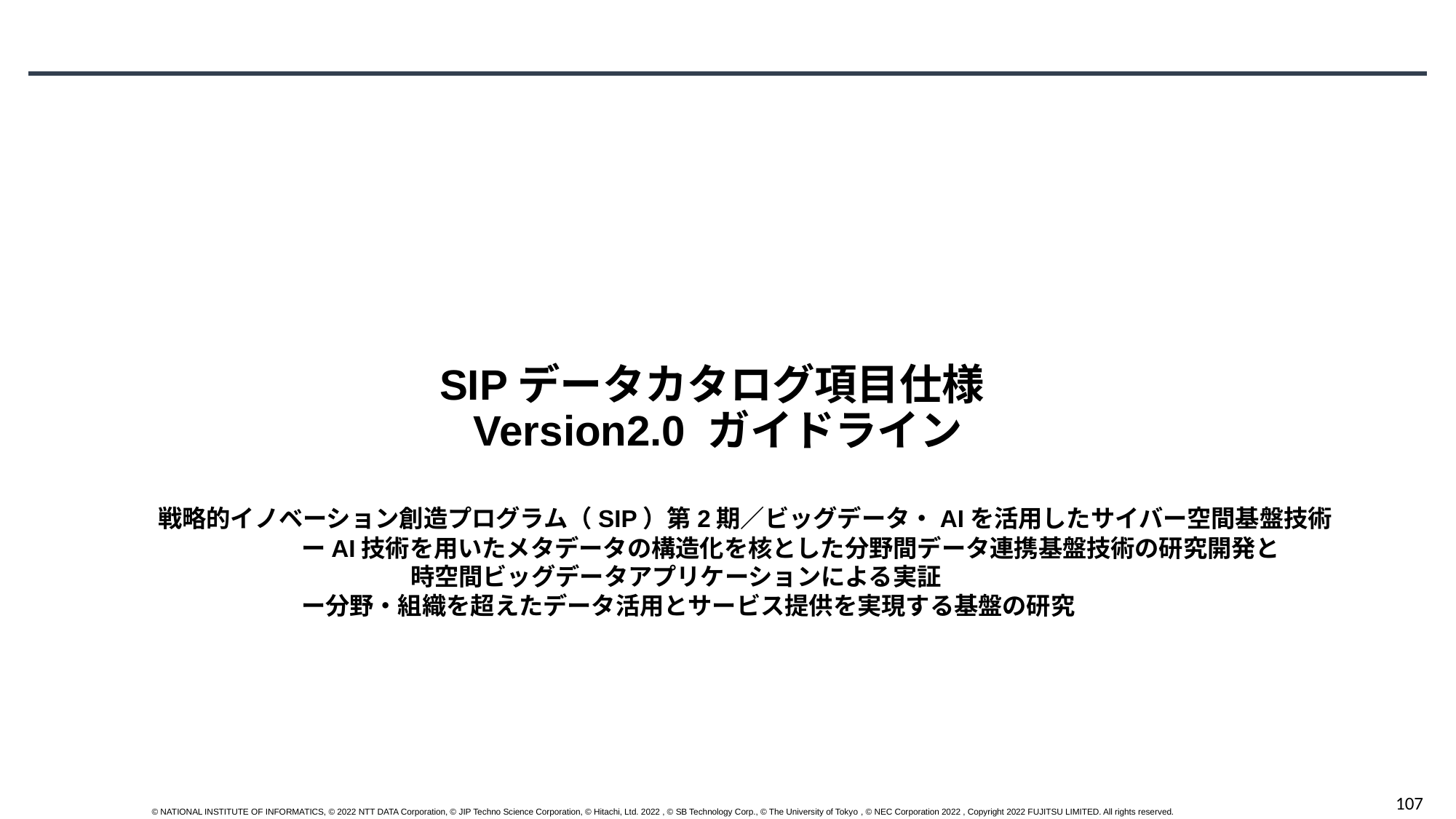

SIPデータカタログ項目仕様
 Version2.0 ガイドライン
戦略的イノベーション創造プログラム（SIP）第2期／ビッグデータ・AIを活用したサイバー空間基盤技術
	ーAI技術を用いたメタデータの構造化を核とした分野間データ連携基盤技術の研究開発と
　		時空間ビッグデータアプリケーションによる実証
	ー分野・組織を超えたデータ活用とサービス提供を実現する基盤の研究